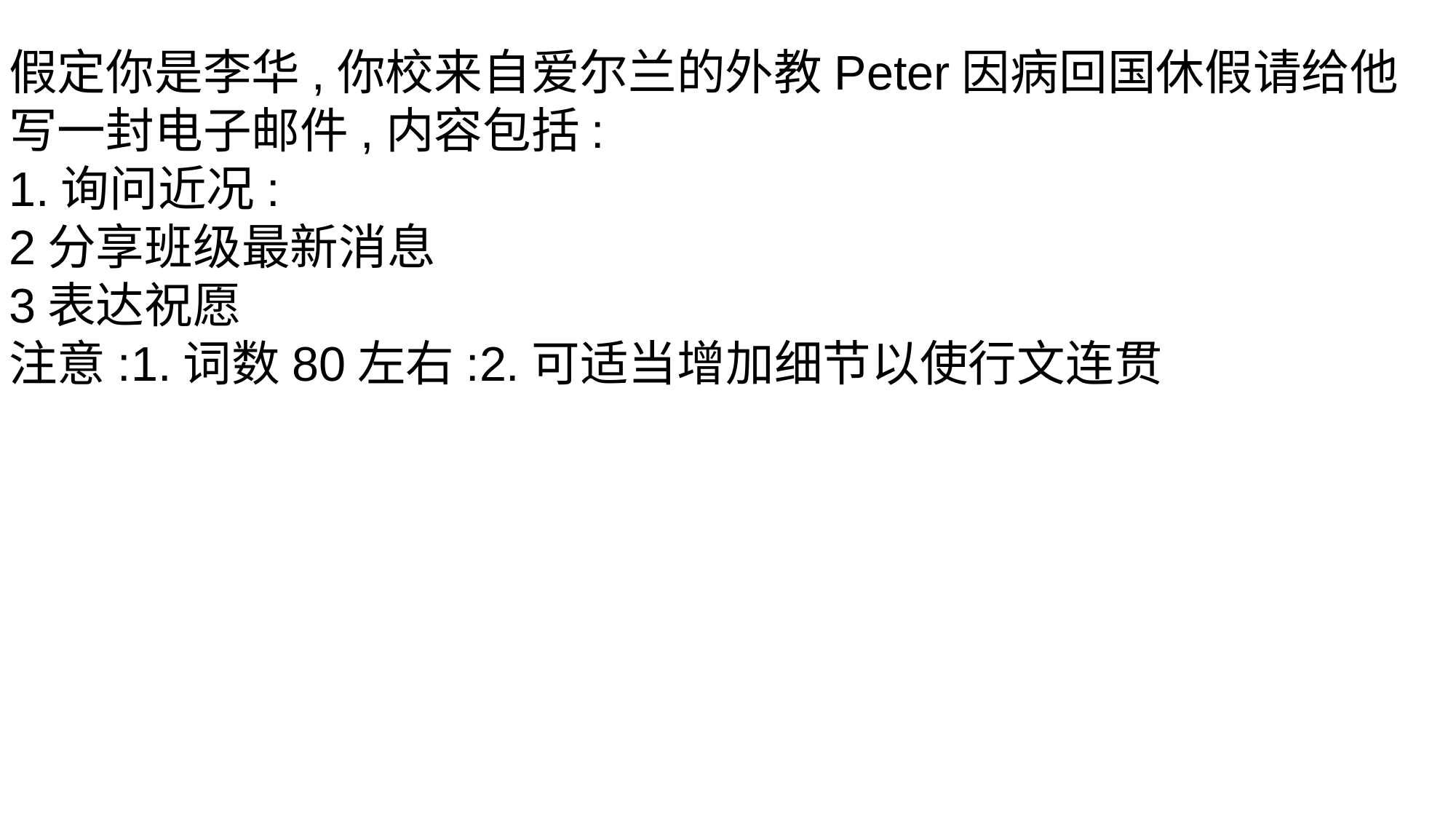

假定你是李华,你校来自爱尔兰的外教Peter因病回国休假请给他写一封电子邮件,内容包括:
1.询问近况:
2分享班级最新消息
3表达祝愿
注意:1.词数80左右:2.可适当增加细节以使行文连贯